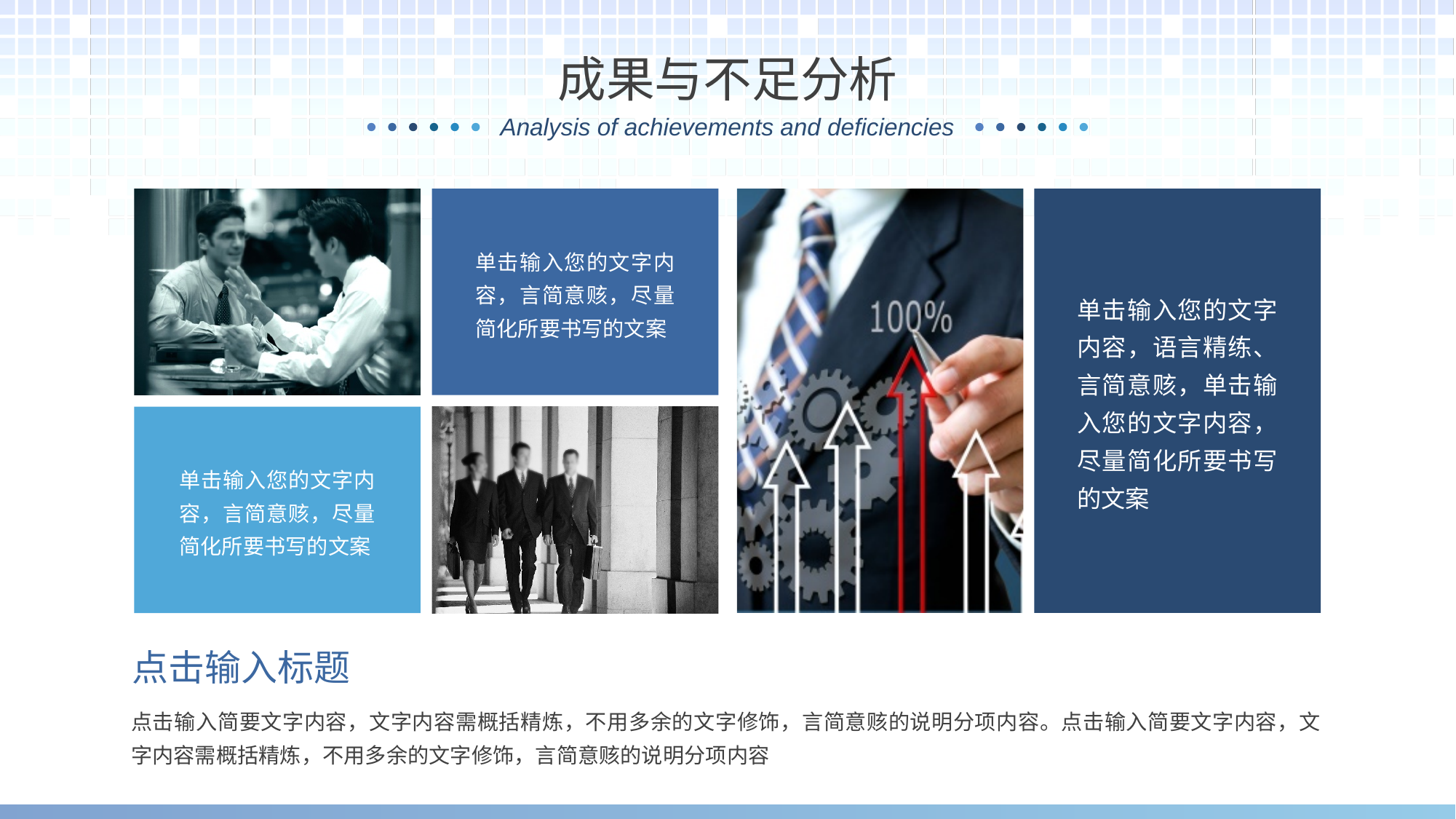

成果与不足分析

单击输入您的文字内容，言简意赅，尽量简化所要书写的文案
单击输入您的文字内容，语言精练、言简意赅，单击输入您的文字内容，尽量简化所要书写的文案

单击输入您的文字内容，言简意赅，尽量简化所要书写的文案
点击输入标题
点击输入简要文字内容，文字内容需概括精炼，不用多余的文字修饰，言简意赅的说明分项内容。点击输入简要文字内容，文字内容需概括精炼，不用多余的文字修饰，言简意赅的说明分项内容